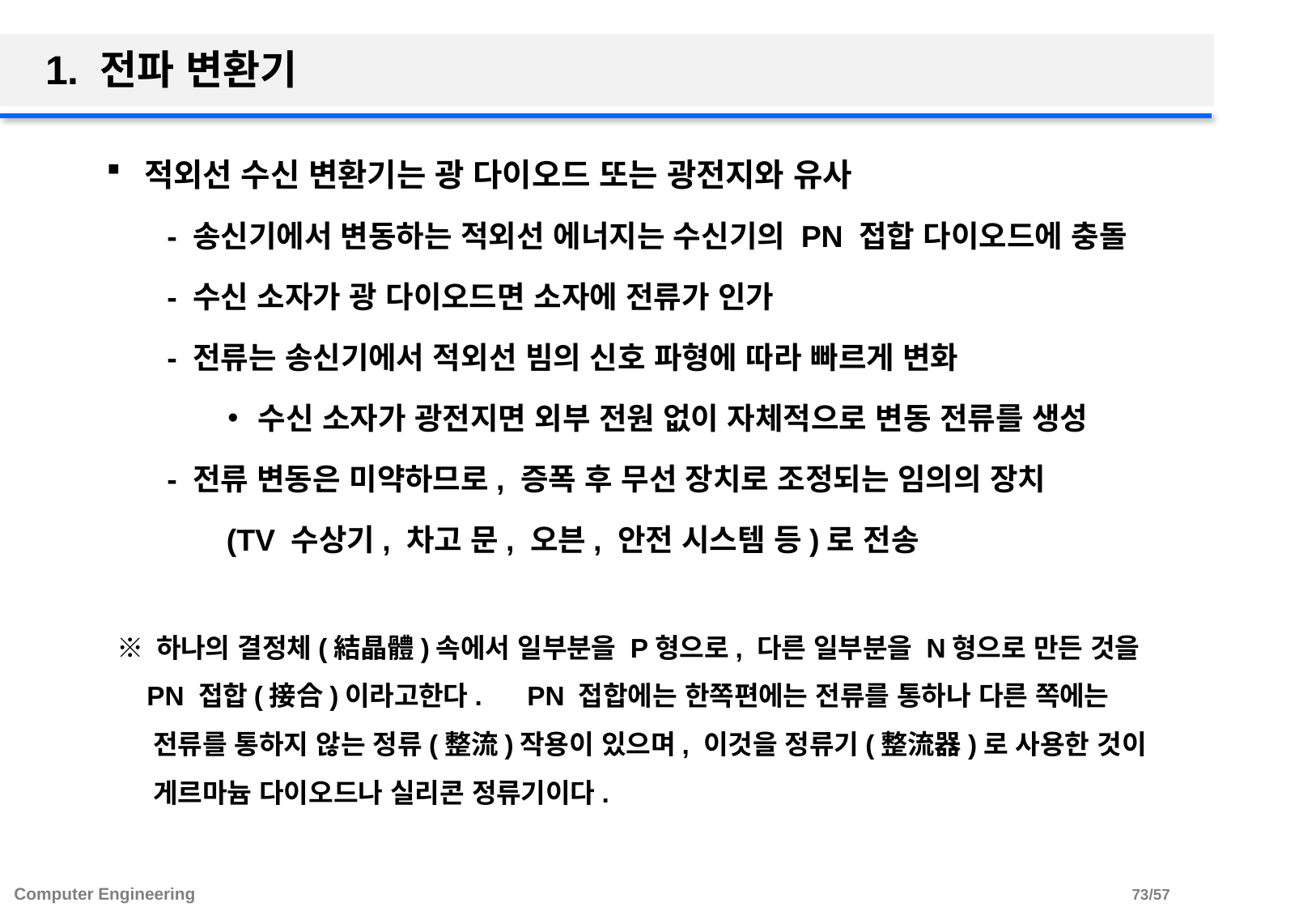

# 1. 전파 변환기
적외선 수신 변환기는 광 다이오드 또는 광전지와 유사
- 송신기에서 변동하는 적외선 에너지는 수신기의 PN 접합 다이오드에 충돌
- 수신 소자가 광 다이오드면 소자에 전류가 인가
- 전류는 송신기에서 적외선 빔의 신호 파형에 따라 빠르게 변화
수신 소자가 광전지면 외부 전원 없이 자체적으로 변동 전류를 생성
- 전류 변동은 미약하므로, 증폭 후 무선 장치로 조정되는 임의의 장치
       (TV 수상기, 차고 문, 오븐, 안전 시스템 등)로 전송
※ 하나의 결정체(結晶體)속에서 일부분을 P형으로, 다른 일부분을 N형으로 만든 것을
    PN 접합(接合)이라고한다.      PN 접합에는 한쪽편에는 전류를 통하나 다른 쪽에는
    전류를 통하지 않는 정류(整流)작용이 있으며, 이것을 정류기(整流器)로 사용한 것이
    게르마늄 다이오드나 실리콘 정류기이다.